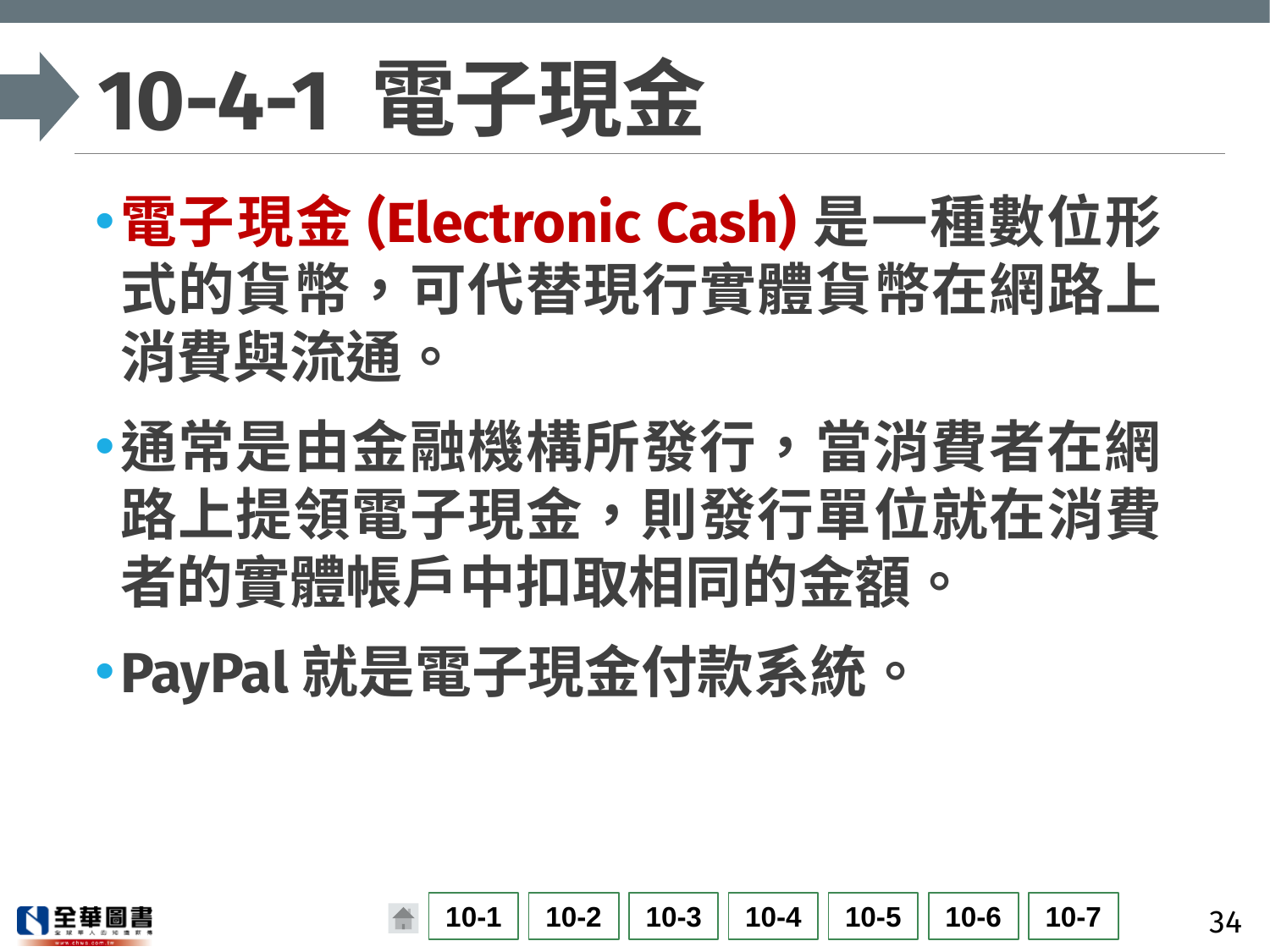

# 10-4-1 電子現金
電子現金(Electronic Cash)是一種數位形式的貨幣，可代替現行實體貨幣在網路上消費與流通。
通常是由金融機構所發行，當消費者在網路上提領電子現金，則發行單位就在消費者的實體帳戶中扣取相同的金額。
PayPal就是電子現金付款系統。
34